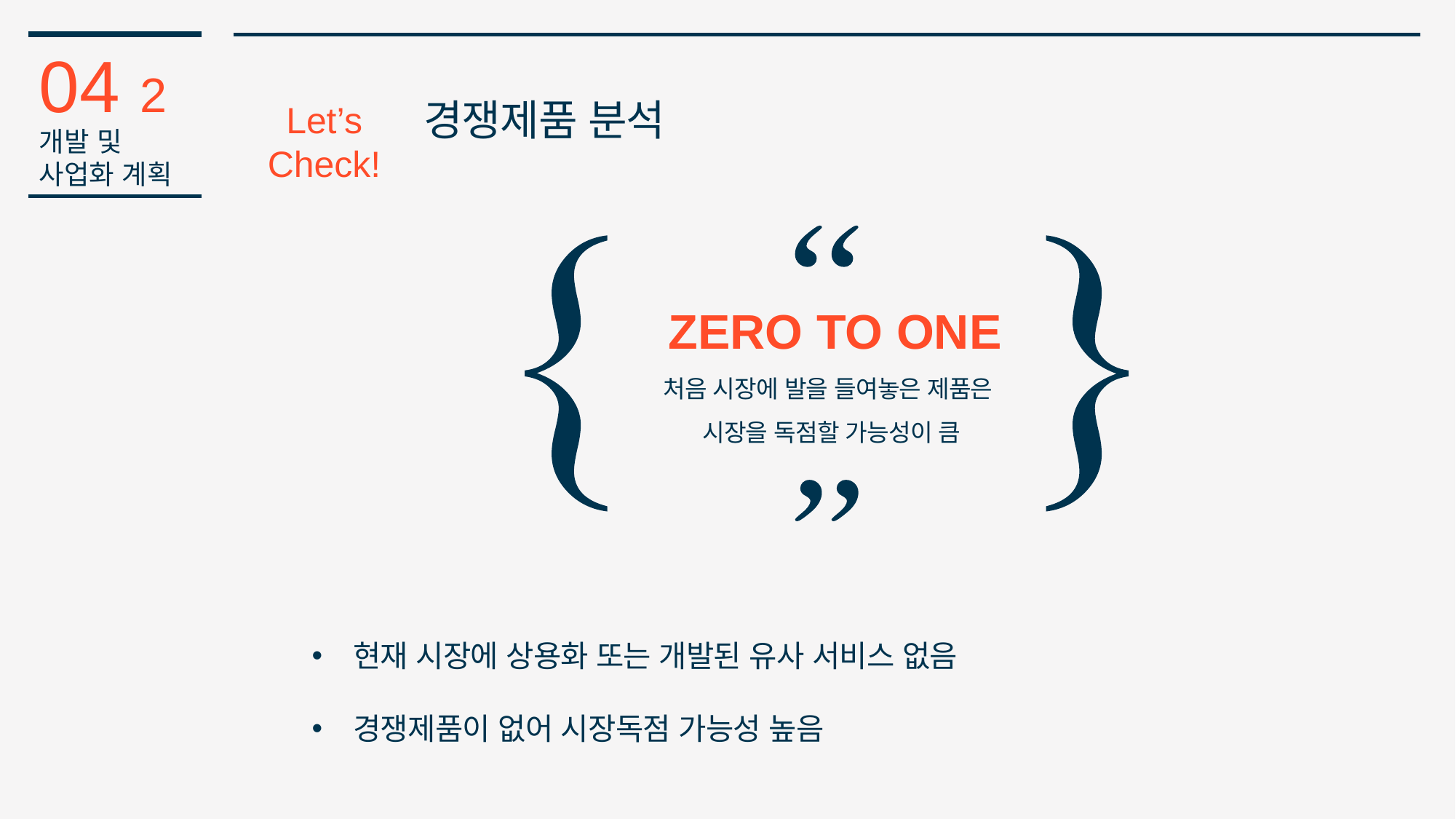

04 2
개발 및
사업화 계획
경쟁제품 분석
Let’s Check!

 ZERO TO ONE
처음 시장에 발을 들여놓은 제품은
시장을 독점할 가능성이 큼
현재 시장에 상용화 또는 개발된 유사 서비스 없음
경쟁제품이 없어 시장독점 가능성 높음